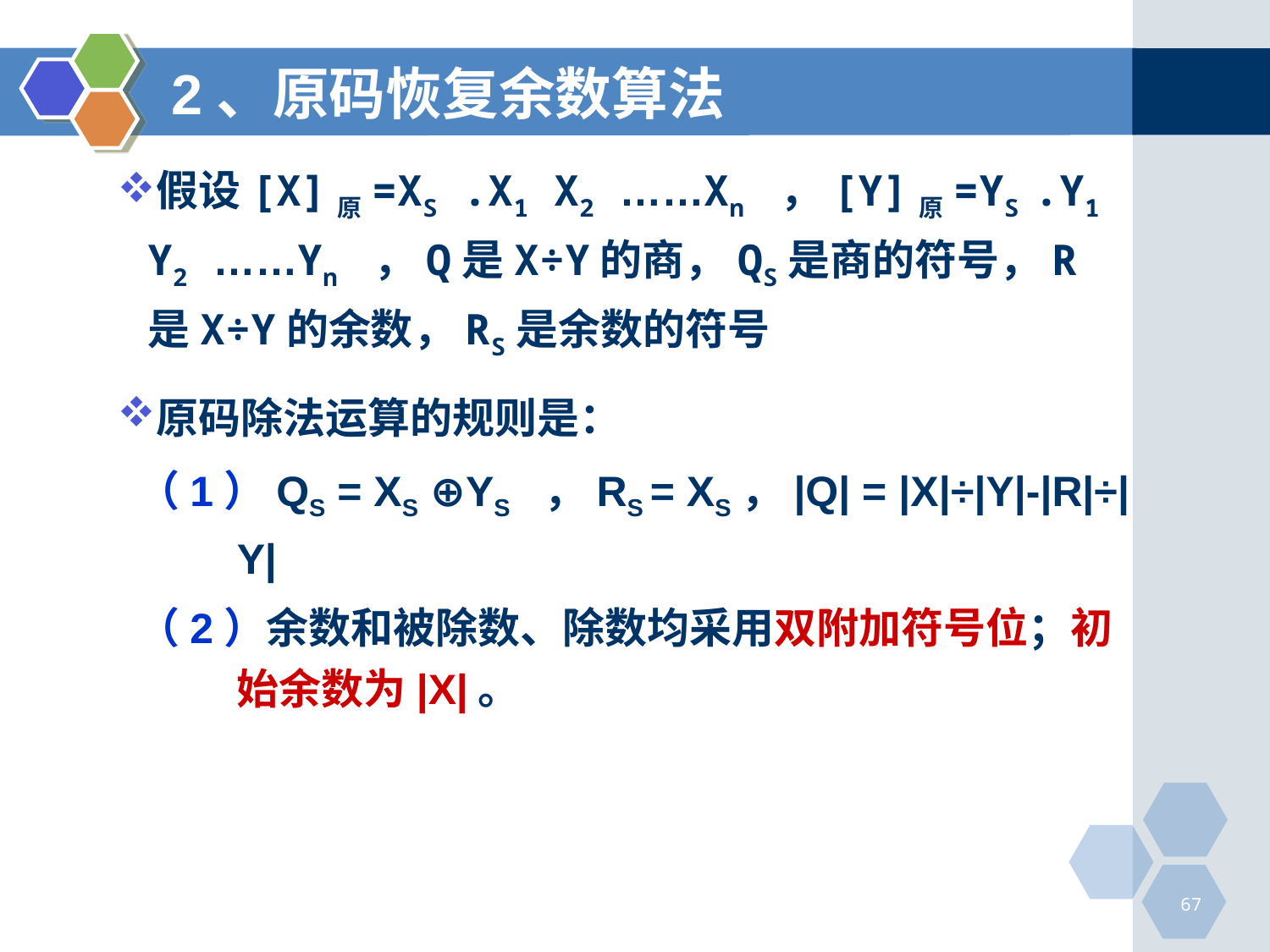

# 2、原码恢复余数算法
假设[X]原=XS .X1 X2 ……Xn ，[Y]原=YS .Y1 Y2 ……Yn ，Q是X÷Y的商，QS是商的符号，R是X÷Y的余数，RS是余数的符号
原码除法运算的规则是：

（1）QS = XS ⊕YS  ，RS = XS，|Q| = |X|÷|Y|-|R|÷|Y|
（2）余数和被除数、除数均采用双附加符号位；初始余数为|X|。
67